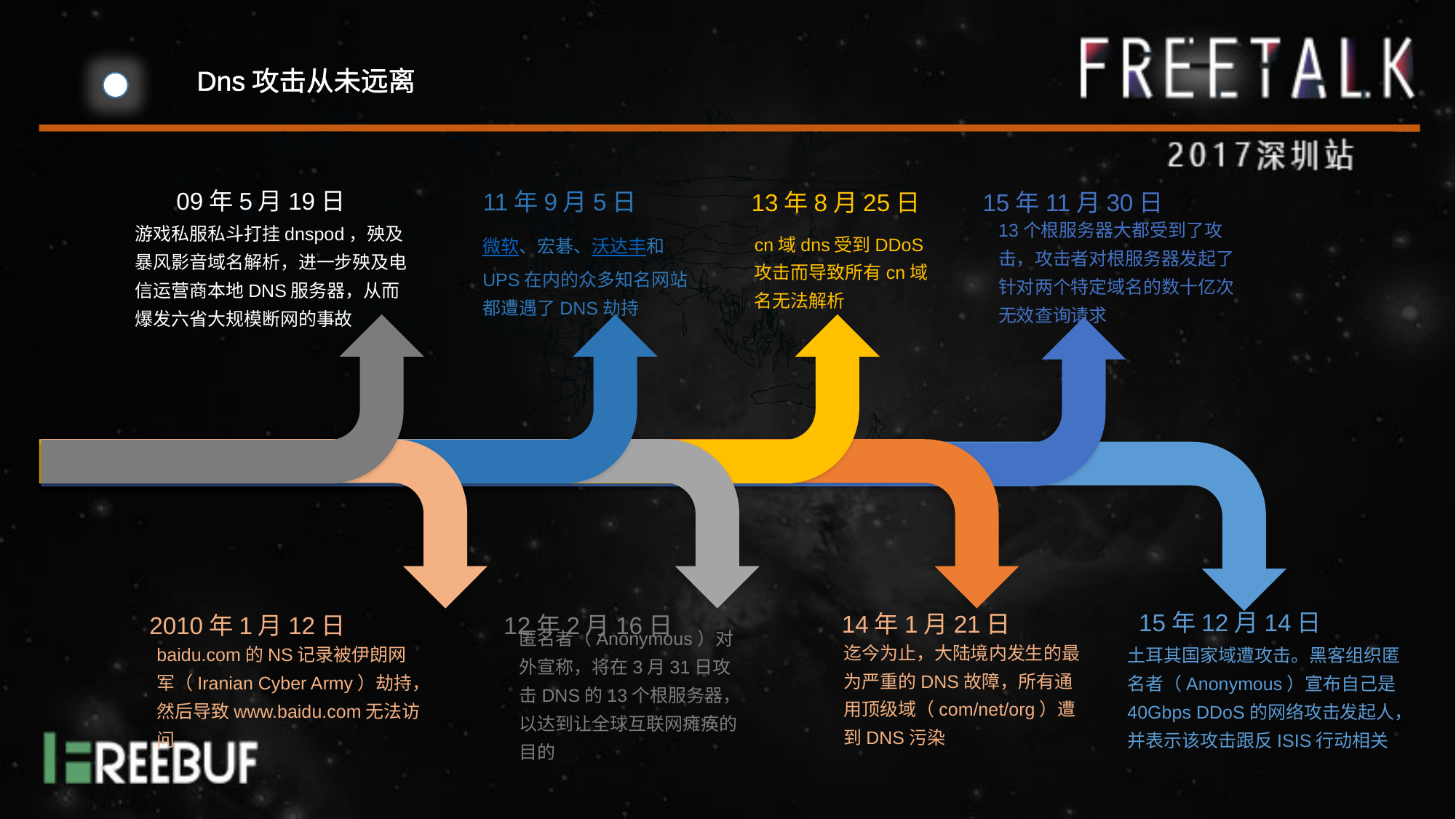

Dns攻击从未远离

09年5月19日
游戏私服私斗打挂dnspod，殃及暴风影音域名解析，进一步殃及电信运营商本地DNS服务器，从而爆发六省大规模断网的事故
11年9月5日
微软、宏碁、沃达丰和UPS在内的众多知名网站都遭遇了DNS劫持
13年8月25日
cn域dns受到DDoS攻击而导致所有cn域名无法解析
15年11月30日
13个根服务器大都受到了攻击，攻击者对根服务器发起了针对两个特定域名的数十亿次无效查询请求

15年12月14日
土耳其国家域遭攻击。黑客组织匿名者（Anonymous）宣布自己是40Gbps DDoS的网络攻击发起人，并表示该攻击跟反ISIS行动相关
14年1月21日
迄今为止，大陆境内发生的最为严重的DNS故障，所有通用顶级域（com/net/org）遭到DNS污染
12年2月16日
匿名者（Anonymous）对外宣称，将在3月31日攻击DNS的13个根服务器，以达到让全球互联网瘫痪的目的
2010年1月12日
baidu.com的NS记录被伊朗网军（Iranian Cyber Army）劫持，然后导致www.baidu.com无法访问